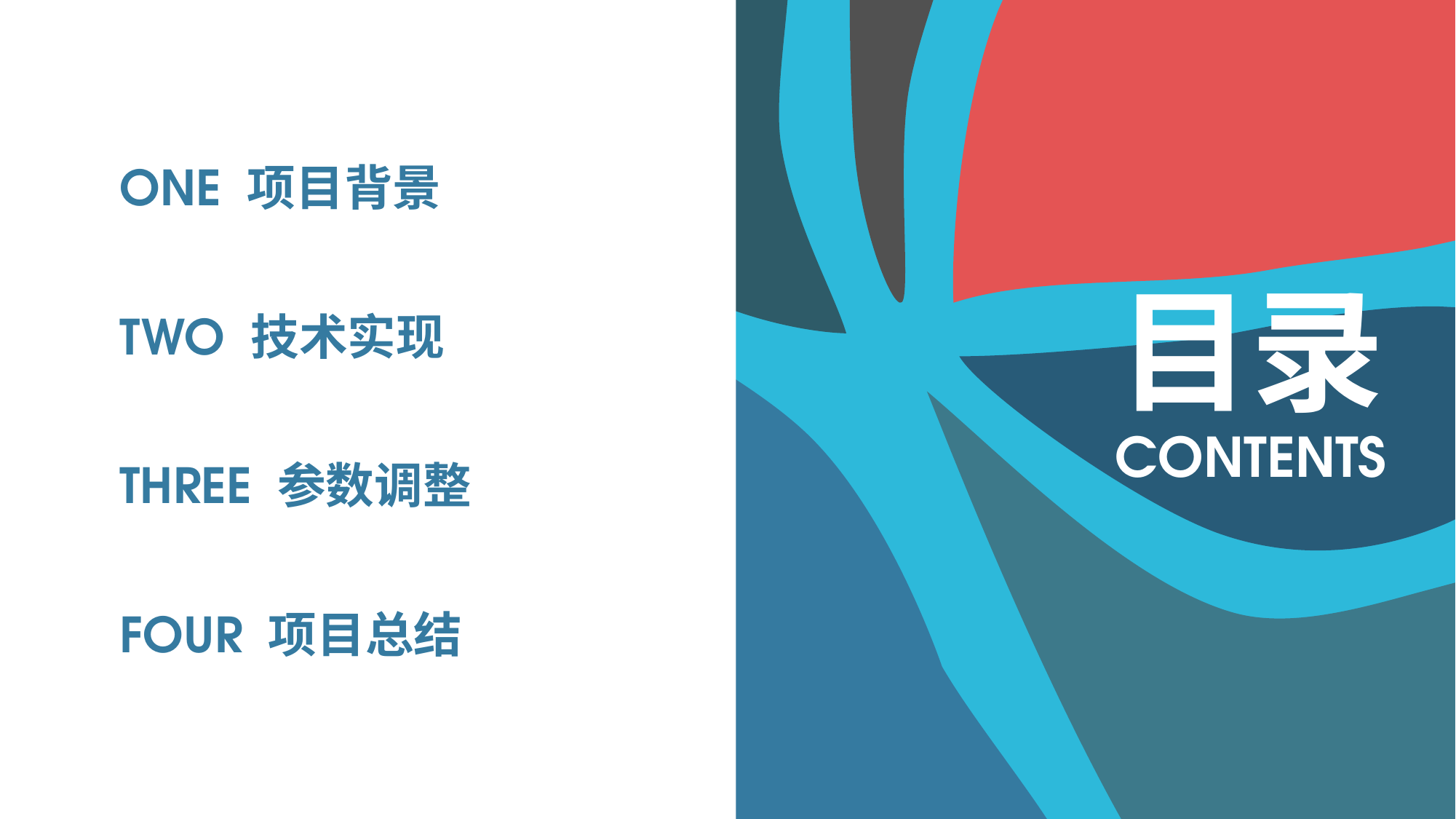

ONE 项目背景
目录
TWO 技术实现
CONTENTS
THREE 参数调整
FOUR 项目总结